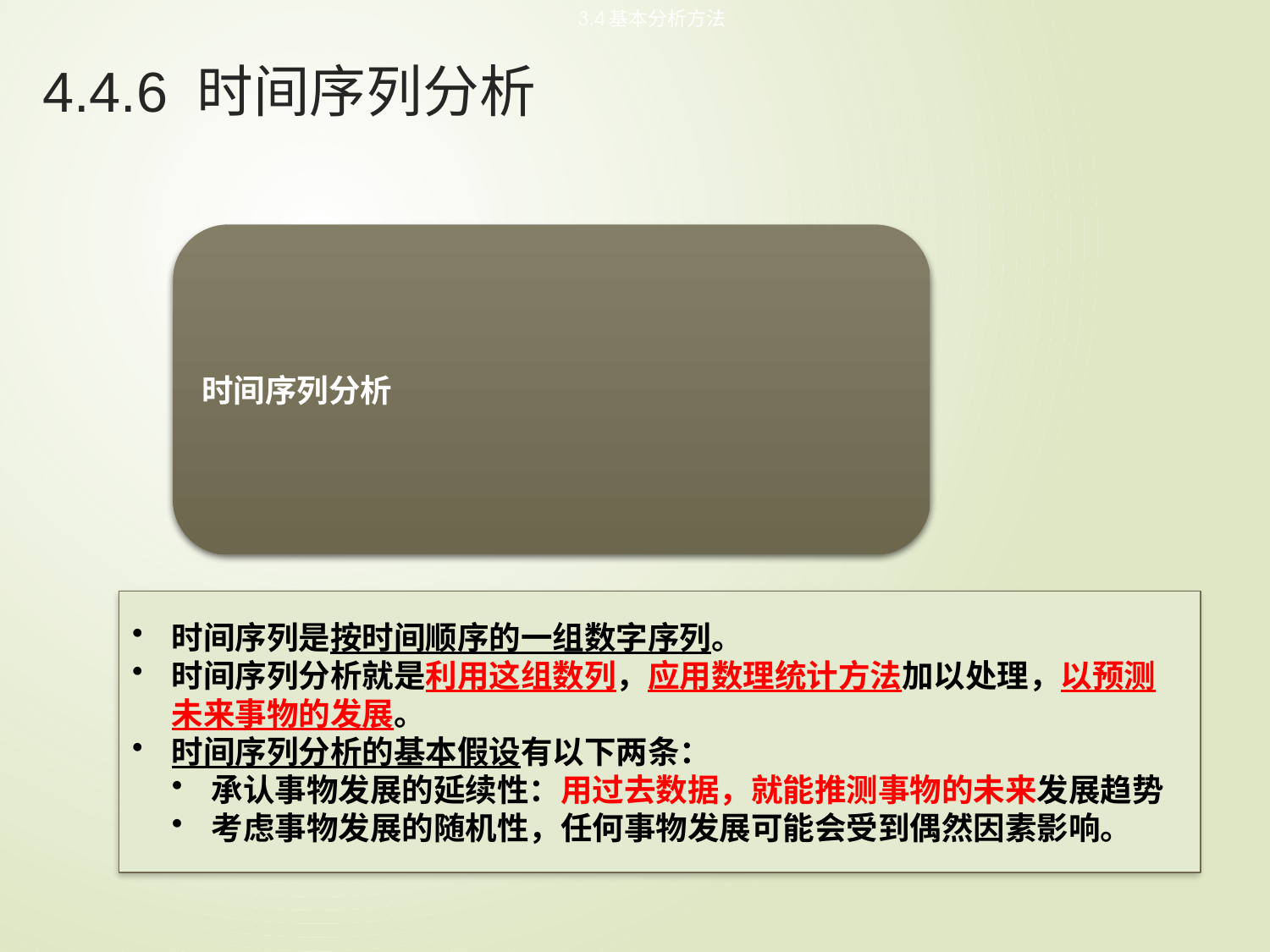

3.4基本分析方法
# 4.4.6 时间序列分析
时间序列分析
时间序列是按时间顺序的一组数字序列。
时间序列分析就是利用这组数列，应用数理统计方法加以处理，以预测未来事物的发展。
时间序列分析的基本假设有以下两条：
承认事物发展的延续性：用过去数据，就能推测事物的未来发展趋势
考虑事物发展的随机性，任何事物发展可能会受到偶然因素影响。